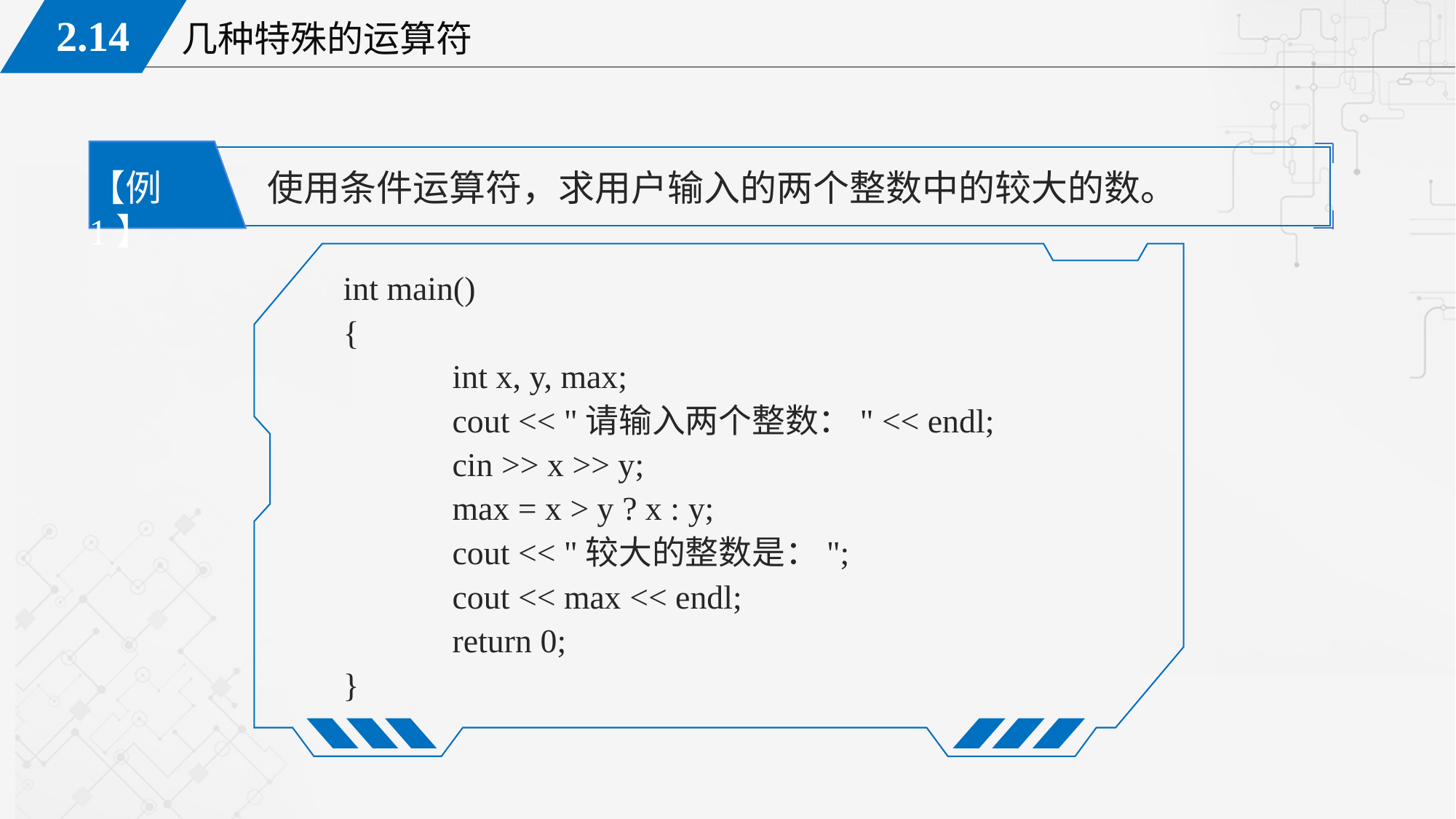

【例1】
使用条件运算符，求用户输入的两个整数中的较大的数。

int main()
{
	int x, y, max;
	cout << "请输入两个整数：" << endl;
	cin >> x >> y;
	max = x > y ? x : y;
	cout << "较大的整数是：";
	cout << max << endl;
	return 0;
}